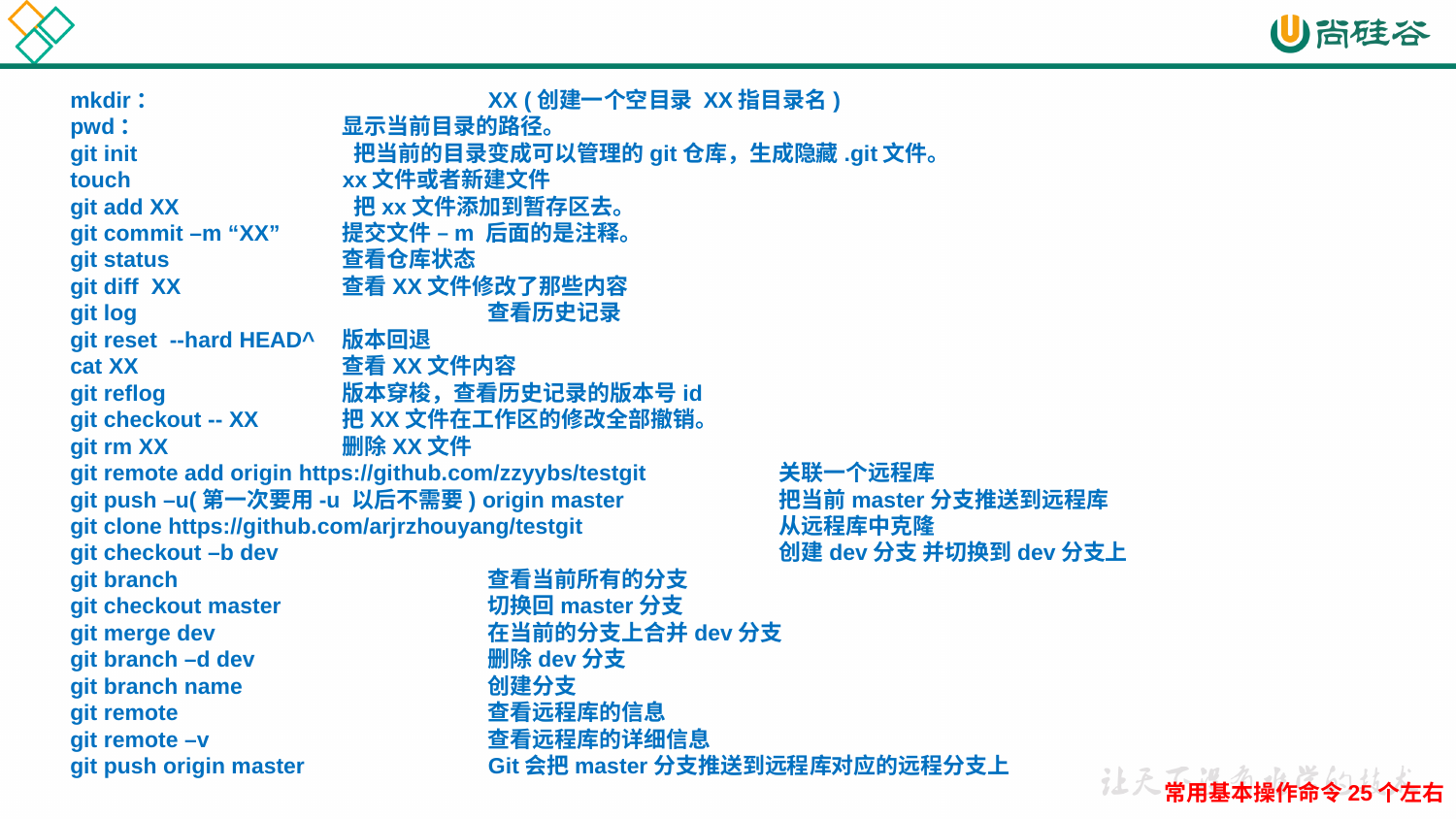

mkdir：         		XX (创建一个空目录 XX指目录名)
   pwd：          		显示当前目录的路径。
   git init         		 把当前的目录变成可以管理的git仓库，生成隐藏.git文件。
   touch           	xx文件或者新建文件
   git add XX      	 把xx文件添加到暂存区去。
   git commit –m “XX”  	提交文件 –m 后面的是注释。
   git status        	查看仓库状态
   git diff  XX      	查看XX文件修改了那些内容
   git log          		查看历史记录
   git reset  --hard HEAD^	版本回退
   cat XX         		查看XX文件内容
   git reflog       	版本穿梭，查看历史记录的版本号id
   git checkout -- XX  	把XX文件在工作区的修改全部撤销。
   git rm XX          	删除XX文件
   git remote add origin https://github.com/zzyybs/testgit 	关联一个远程库
   git push –u(第一次要用-u 以后不需要) origin master 		把当前master分支推送到远程库
   git clone https://github.com/arjrzhouyang/testgit  		从远程库中克隆
   git checkout –b dev  				创建dev分支 并切换到dev分支上
   git branch  			查看当前所有的分支
   git checkout master 		切换回master分支
   git merge dev    		在当前的分支上合并dev分支
   git branch –d dev 		删除dev分支
   git branch name  		创建分支
   git remote 			查看远程库的信息
   git remote –v 		查看远程库的详细信息
   git push origin master  		Git会把master分支推送到远程库对应的远程分支上
常用基本操作命令25个左右